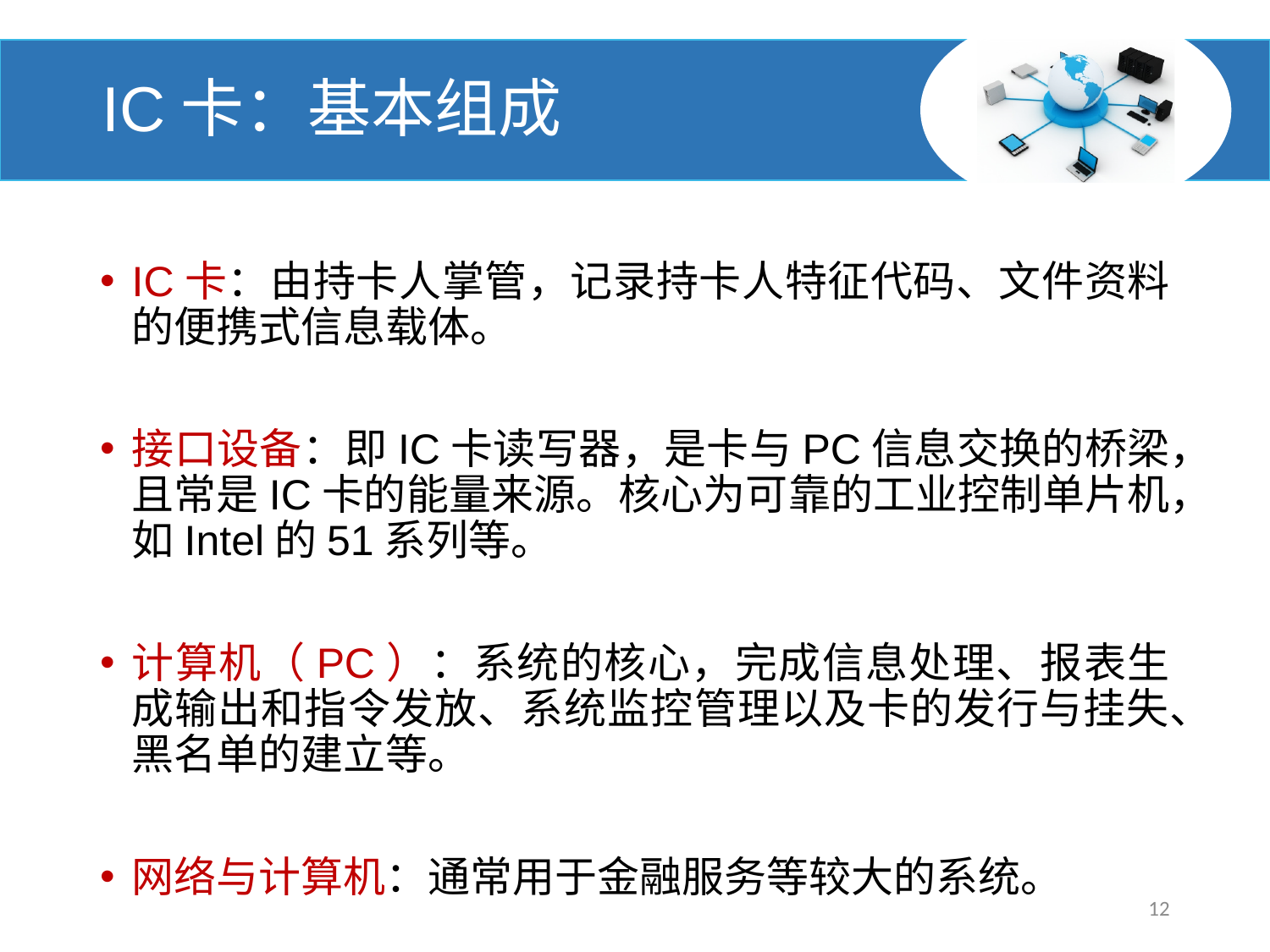

# IC卡：基本组成
IC卡：由持卡人掌管，记录持卡人特征代码、文件资料的便携式信息载体。

接口设备：即IC卡读写器，是卡与PC信息交换的桥梁，且常是IC卡的能量来源。核心为可靠的工业控制单片机，如Intel的51系列等。

计算机（PC）：系统的核心，完成信息处理、报表生成输出和指令发放、系统监控管理以及卡的发行与挂失、黑名单的建立等。

网络与计算机：通常用于金融服务等较大的系统。

12